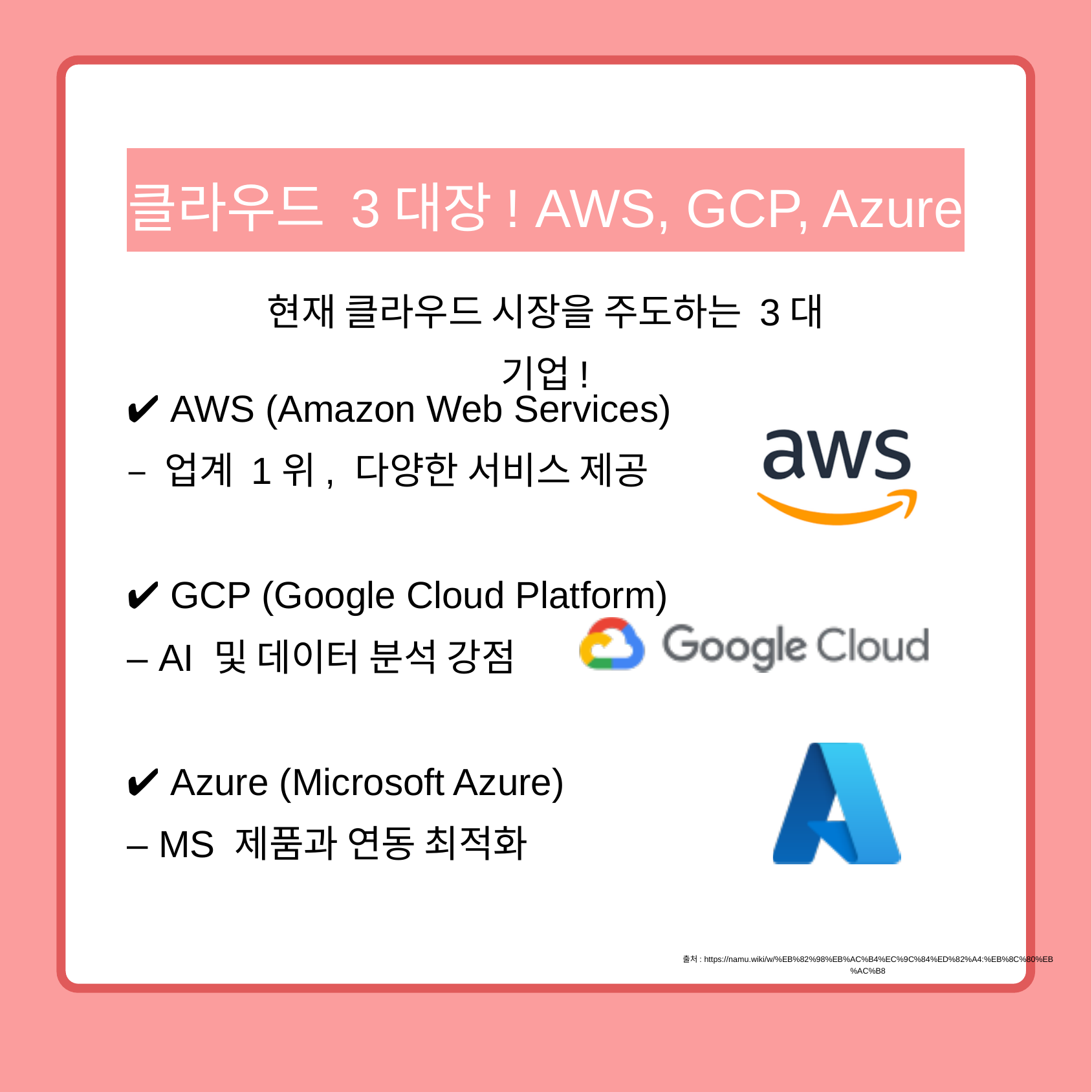

클라우드 3대장! AWS, GCP, Azure
현재 클라우드 시장을 주도하는 3대 기업!
✔ AWS (Amazon Web Services)
– 업계 1위, 다양한 서비스 제공

✔ GCP (Google Cloud Platform)
– AI 및 데이터 분석 강점

✔ Azure (Microsoft Azure)
– MS 제품과 연동 최적화

출처: https://namu.wiki/w/%EB%82%98%EB%AC%B4%EC%9C%84%ED%82%A4:%EB%8C%80%EB%AC%B8